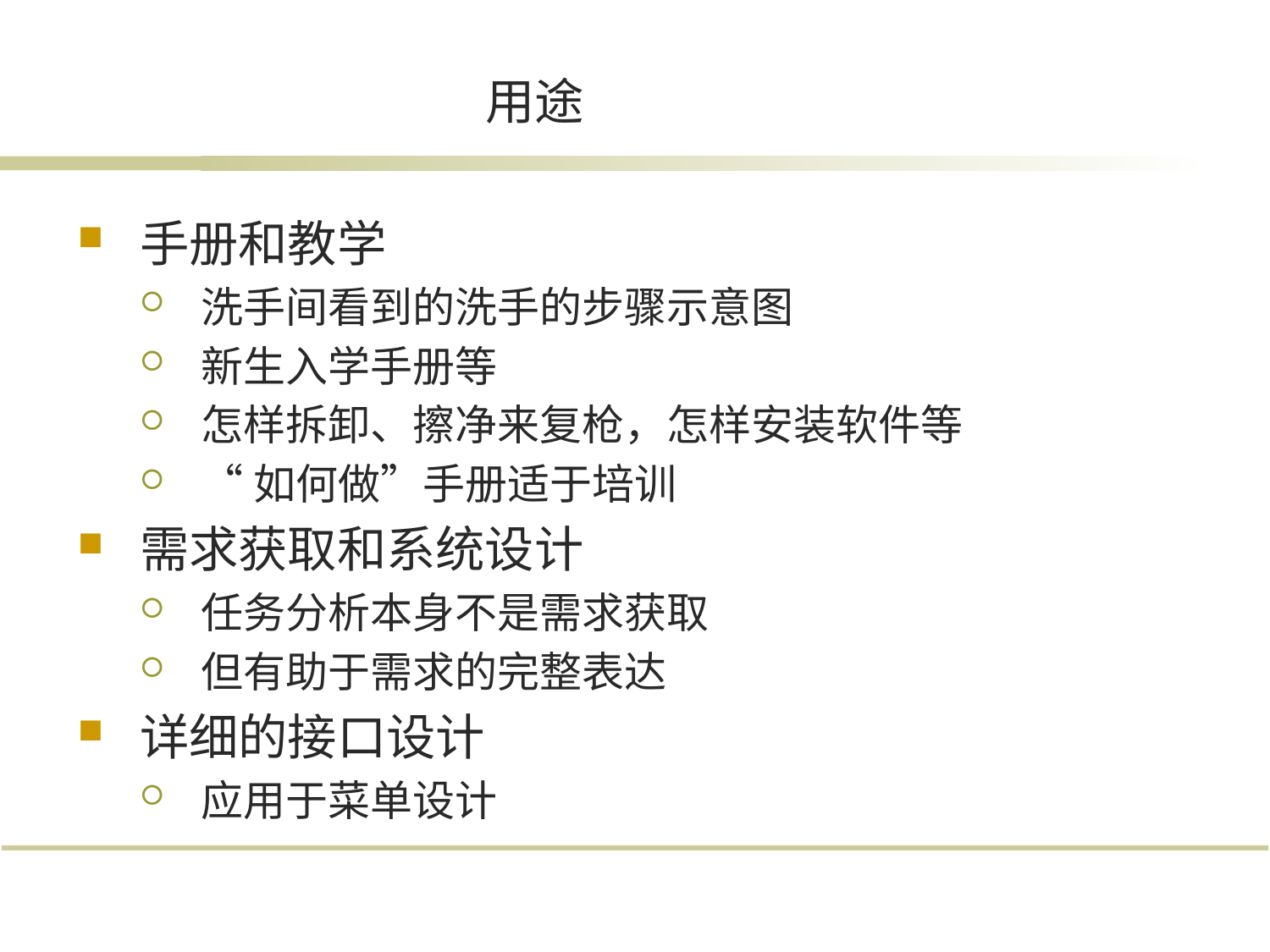

# 用途
手册和教学
洗手间看到的洗手的步骤示意图
新生入学手册等
怎样拆卸、擦净来复枪，怎样安装软件等
“如何做”手册适于培训
需求获取和系统设计
任务分析本身不是需求获取
但有助于需求的完整表达
详细的接口设计
应用于菜单设计